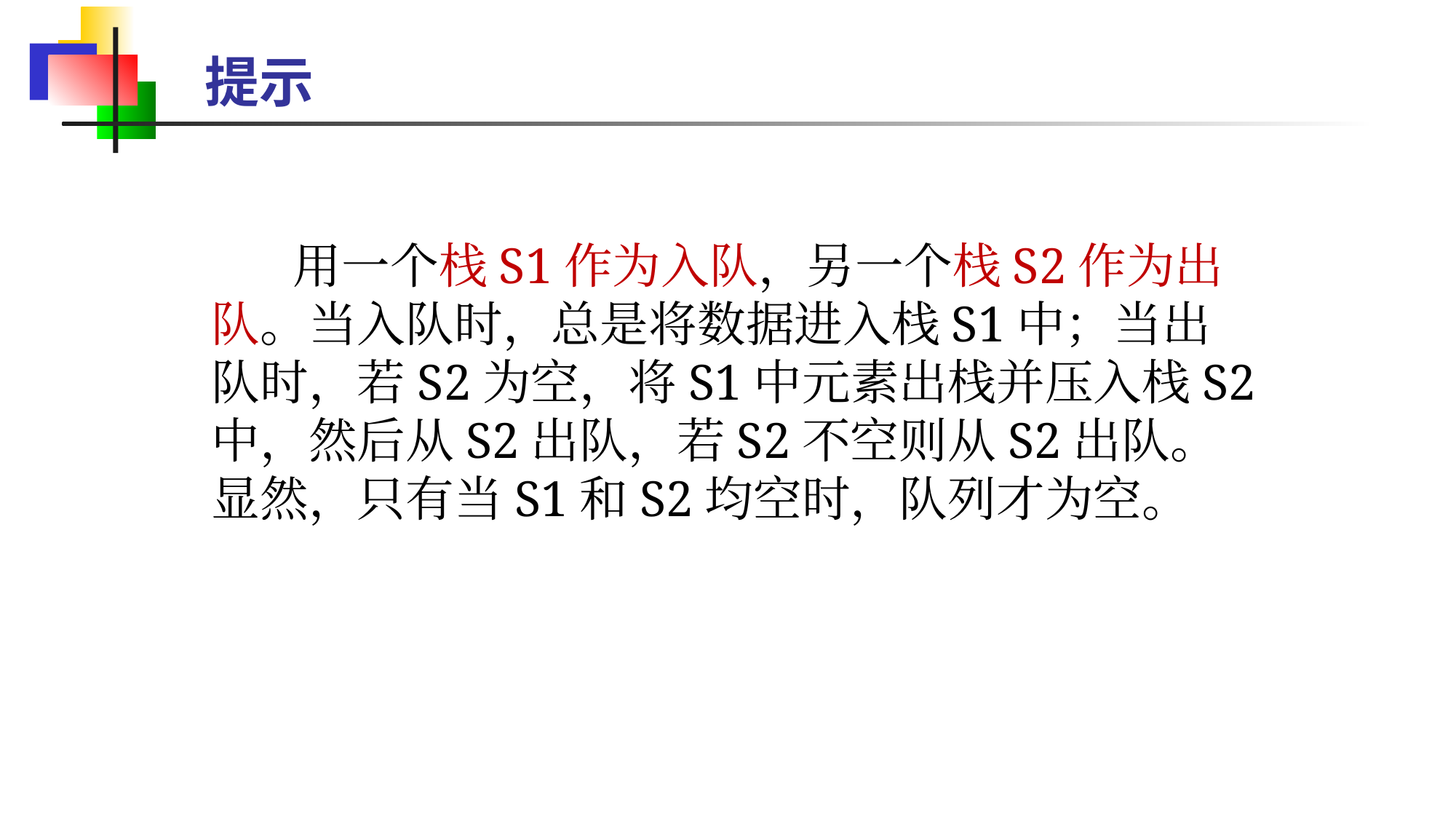

# 提示
          用一个栈S1作为入队，另一个栈S2作为出队。当入队时，总是将数据进入栈S1中；当出队时，若S2为空，将S1中元素出栈并压入栈S2中，然后从S2出队，若S2不空则从S2出队。显然，只有当S1和S2均空时，队列才为空。